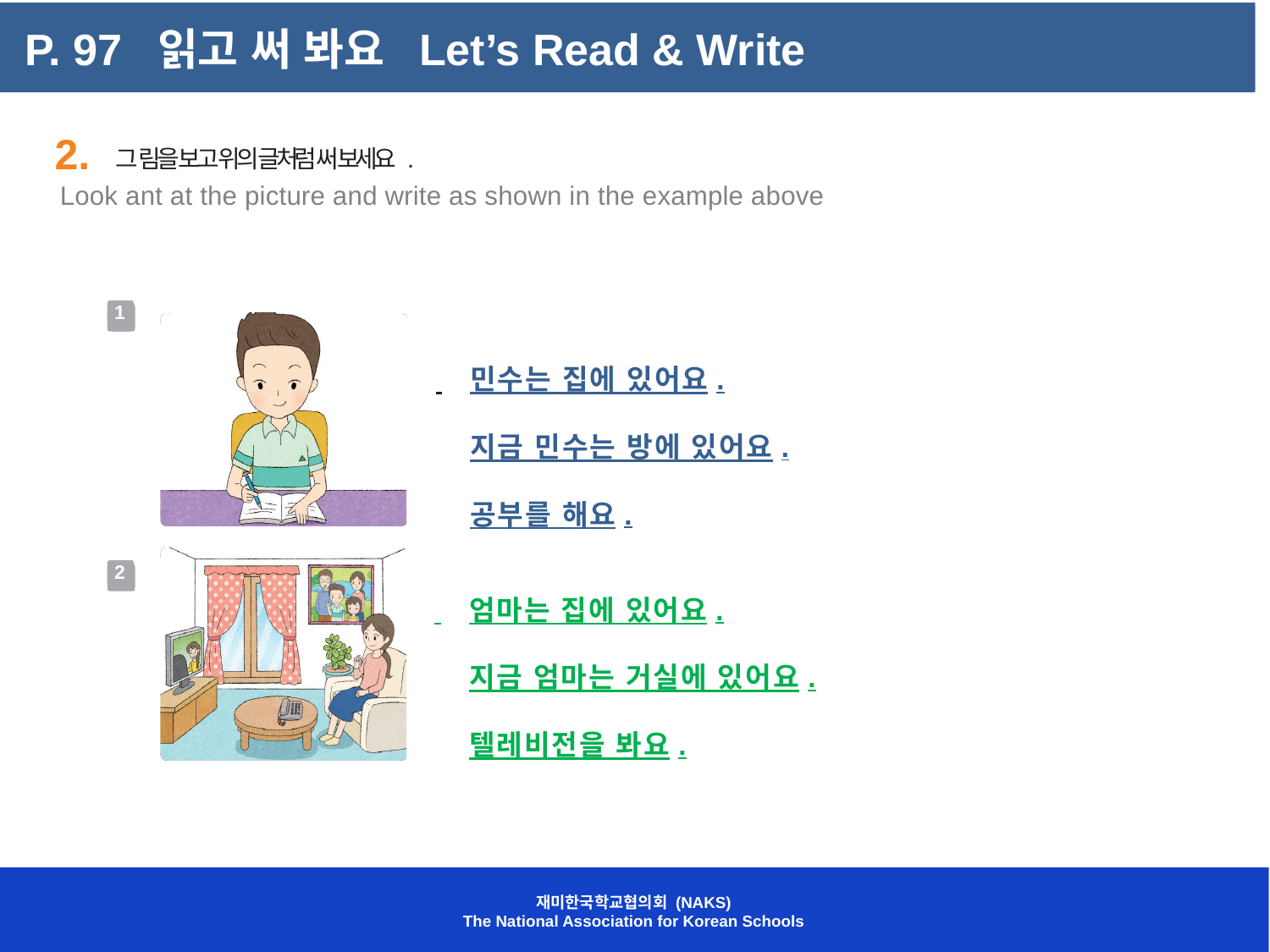

P. 97  읽고 써 봐요  Let’s Read & Write
2. 그림을 보고 위의 글처럼 써 보세요.
         Look ant at the picture and write as shown in the example above
1

 	민수는 집에 있어요.				지금 민수는 방에 있어요.				공부를 해요.

 	엄마는 집에 있어요.				지금 엄마는 거실에 있어요.			텔레비전을 봐요.
2

재미한국학교협의회 (NAKS)
The National Association for Korean Schools